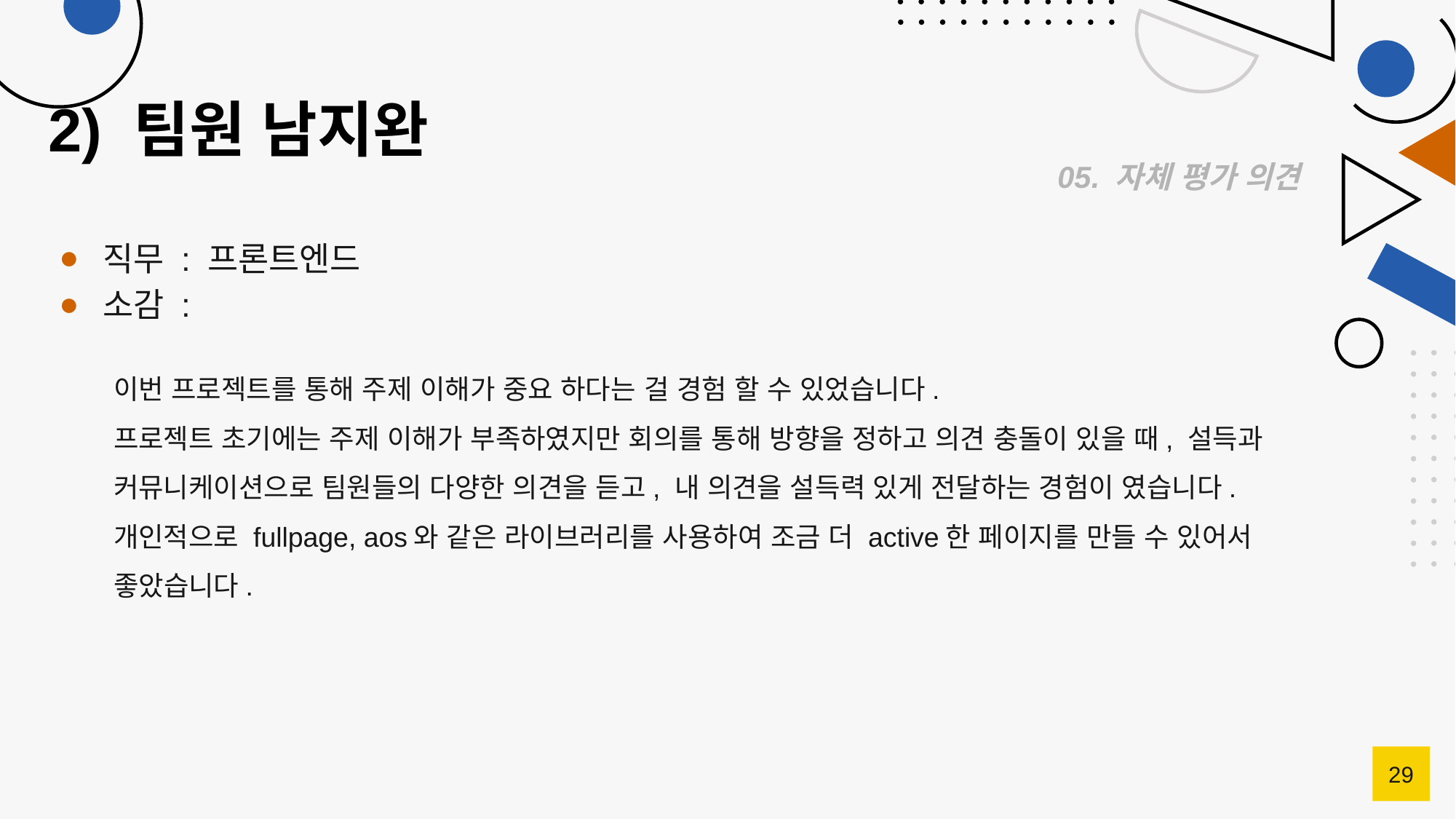

# 2) 팀원 남지완
05. 자체 평가 의견
직무 : 프론트엔드
소감 :
이번 프로젝트를 통해 주제 이해가 중요 하다는 걸 경험 할 수 있었습니다.
프로젝트 초기에는 주제 이해가 부족하였지만 회의를 통해 방향을 정하고 의견 충돌이 있을 때, 설득과 커뮤니케이션으로 팀원들의 다양한 의견을 듣고, 내 의견을 설득력 있게 전달하는 경험이 였습니다.
개인적으로 fullpage, aos와 같은 라이브러리를 사용하여 조금 더 active한 페이지를 만들 수 있어서 좋았습니다.

29